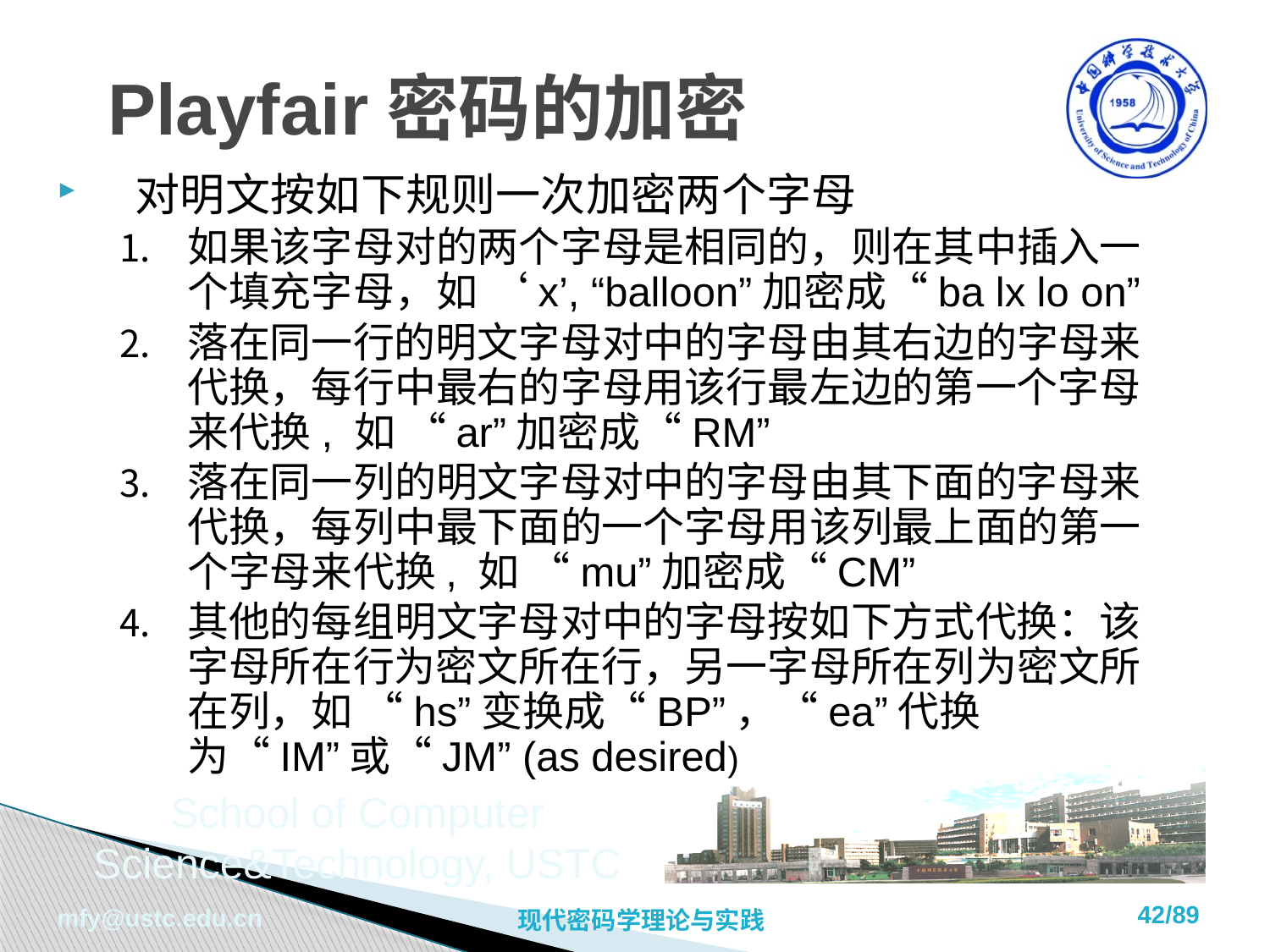

# Playfair密码的加密
对明文按如下规则一次加密两个字母
如果该字母对的两个字母是相同的，则在其中插入一个填充字母，如 ‘x’, “balloon”加密成“ba lx lo on”
落在同一行的明文字母对中的字母由其右边的字母来代换，每行中最右的字母用该行最左边的第一个字母来代换, 如 “ar”加密成“RM”
落在同一列的明文字母对中的字母由其下面的字母来代换，每列中最下面的一个字母用该列最上面的第一个字母来代换, 如 “mu”加密成“CM”
其他的每组明文字母对中的字母按如下方式代换：该字母所在行为密文所在行，另一字母所在列为密文所在列，如 “hs”变换成“BP”，“ea”代换为“IM”或“JM” (as desired)